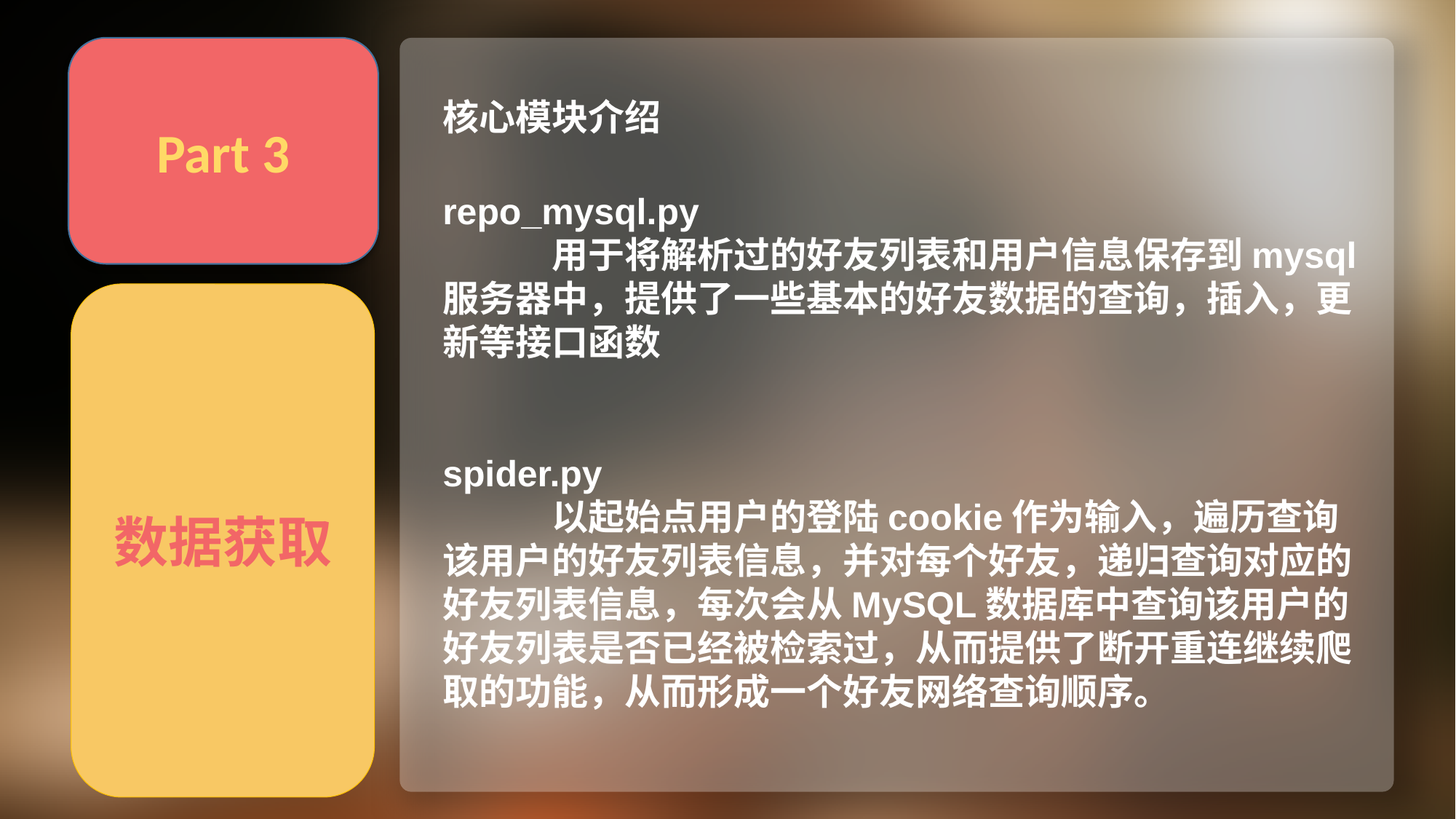

Part 3
核心模块介绍
化
repo_mysql.py
	用于将解析过的好友列表和用户信息保存到mysql服务器中，提供了一些基本的好友数据的查询，插入，更新等接口函数

spider.py
	以起始点用户的登陆cookie作为输入，遍历查询该用户的好友列表信息，并对每个好友，递归查询对应的好友列表信息，每次会从MySQL数据库中查询该用户的好友列表是否已经被检索过，从而提供了断开重连继续爬取的功能，从而形成一个好友网络查询顺序。
数据获取